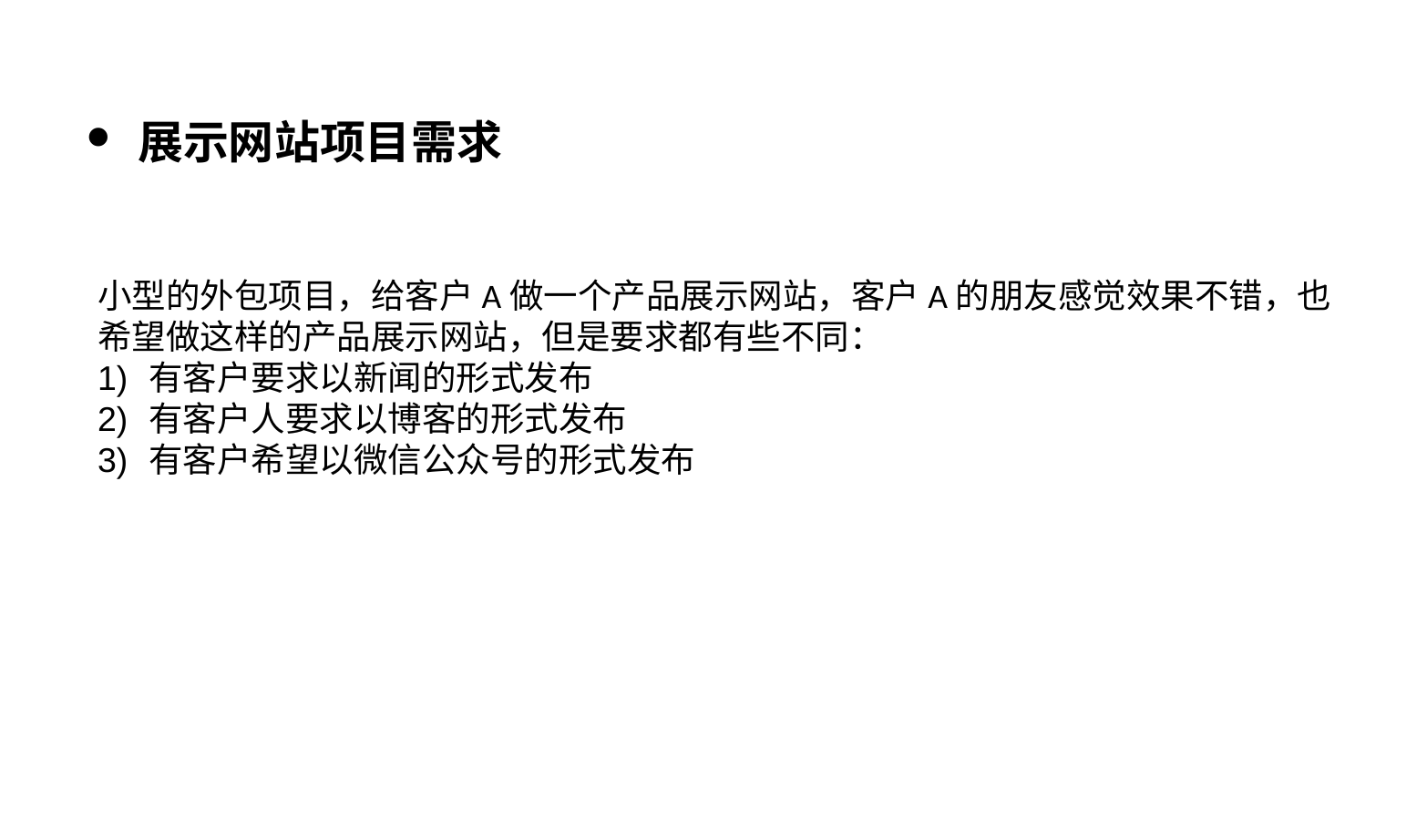

展示网站项目需求

小型的外包项目，给客户A做一个产品展示网站，客户A的朋友感觉效果不错，也希望做这样的产品展示网站，但是要求都有些不同：
有客户要求以新闻的形式发布
有客户人要求以博客的形式发布
有客户希望以微信公众号的形式发布